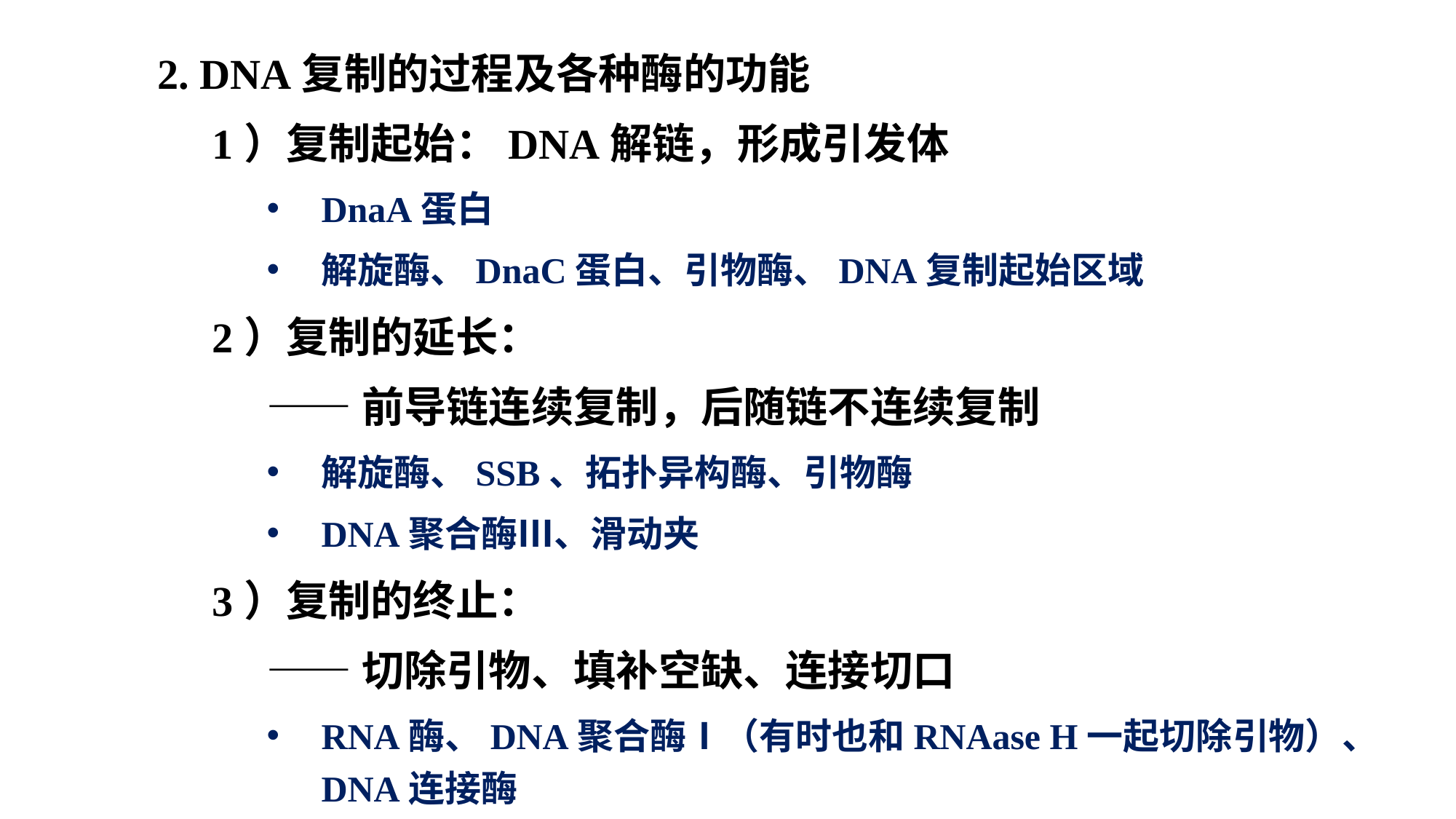

2. DNA复制的过程及各种酶的功能
1）复制起始：DNA解链，形成引发体
DnaA蛋白
解旋酶、DnaC蛋白、引物酶、DNA复制起始区域
2）复制的延长：
——前导链连续复制，后随链不连续复制
解旋酶、SSB、拓扑异构酶、引物酶
DNA聚合酶Ⅲ、滑动夹
3）复制的终止：
——切除引物、填补空缺、连接切口
RNA酶、DNA聚合酶Ⅰ（有时也和RNAase H一起切除引物）、DNA连接酶